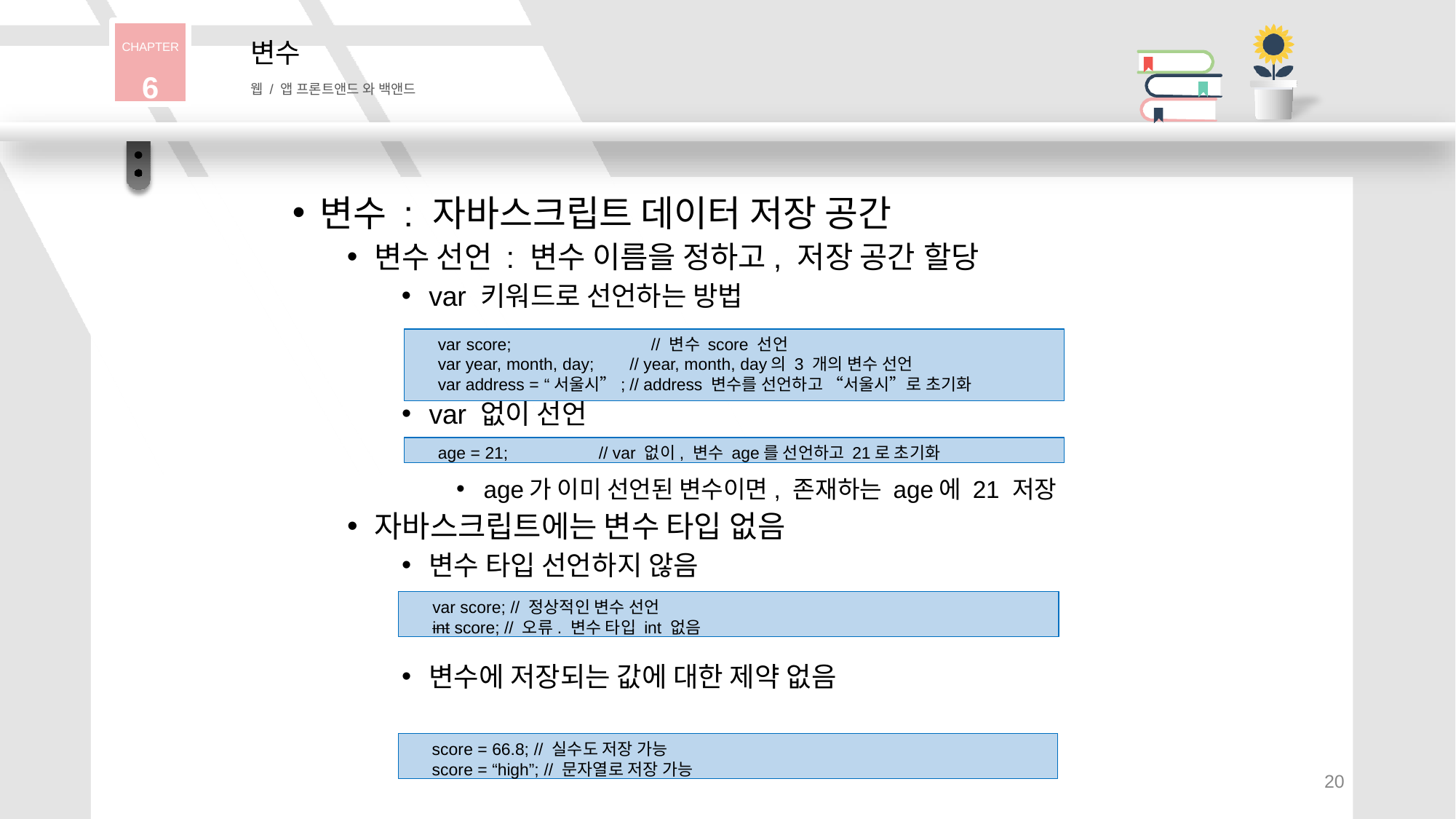

CHAPTER

6

변수
웹 / 앱 프론트앤드 와 백앤드

변수 : 자바스크립트 데이터 저장 공간
변수 선언 : 변수 이름을 정하고, 저장 공간 할당
var 키워드로 선언하는 방법

var score;	// 변수 score 선언
var year, month, day;	// year, month, day의 3 개의 변수 선언
var address = “서울시”;	// address 변수를 선언하고 “서울시”로 초기화
var 없이 선언
age = 21;	// var 없이, 변수 age를 선언하고 21로 초기화
age가 이미 선언된 변수이면, 존재하는 age에 21 저장
자바스크립트에는 변수 타입 없음
변수 타입 선언하지 않음
var score; // 정상적인 변수 선언
int score; // 오류. 변수 타입 int 없음
변수에 저장되는 값에 대한 제약 없음
score = 66.8; // 실수도 저장 가능
score = “high”; // 문자열로 저장 가능
20